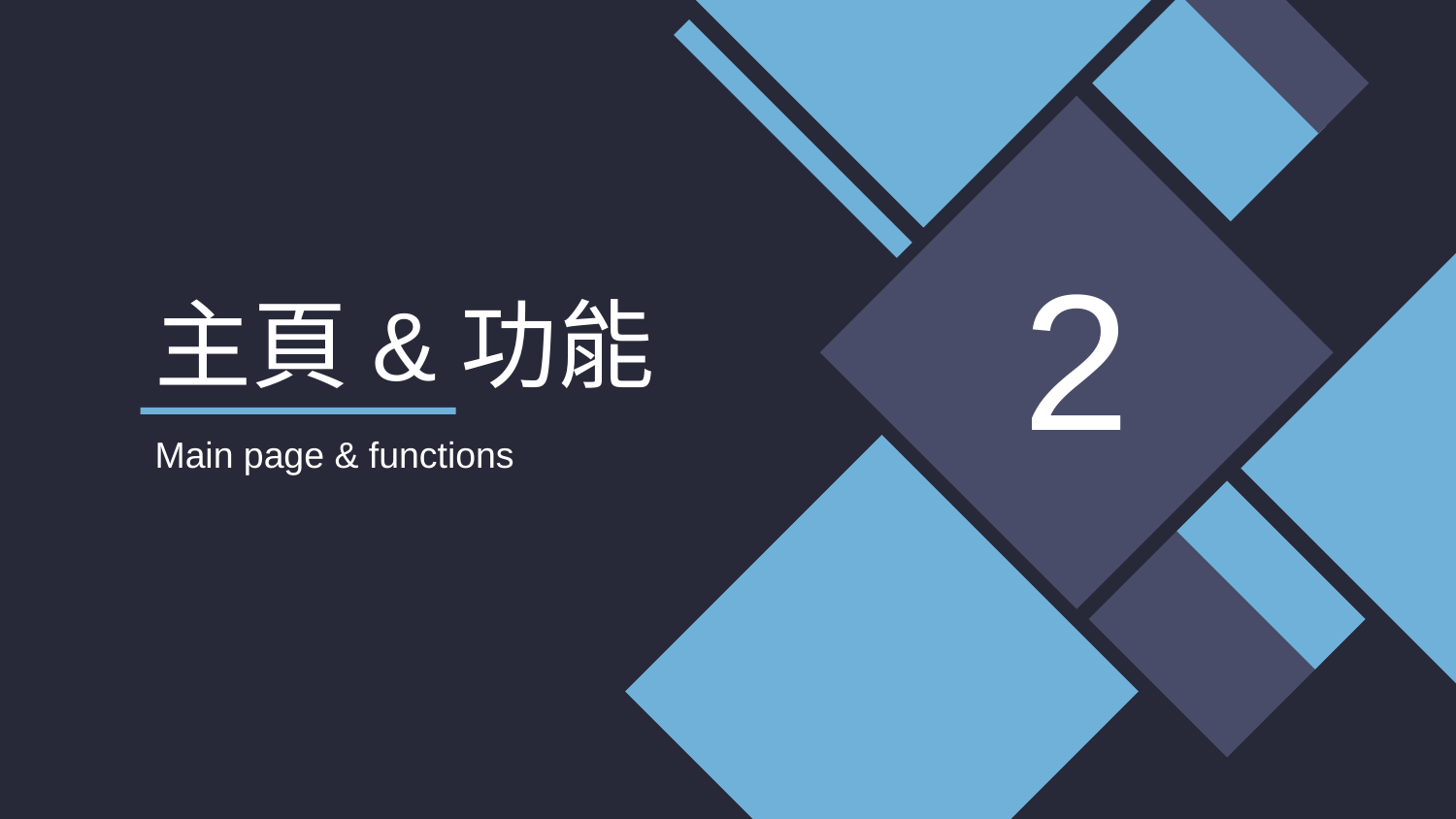

# 2
主頁&功能
Main page & functions